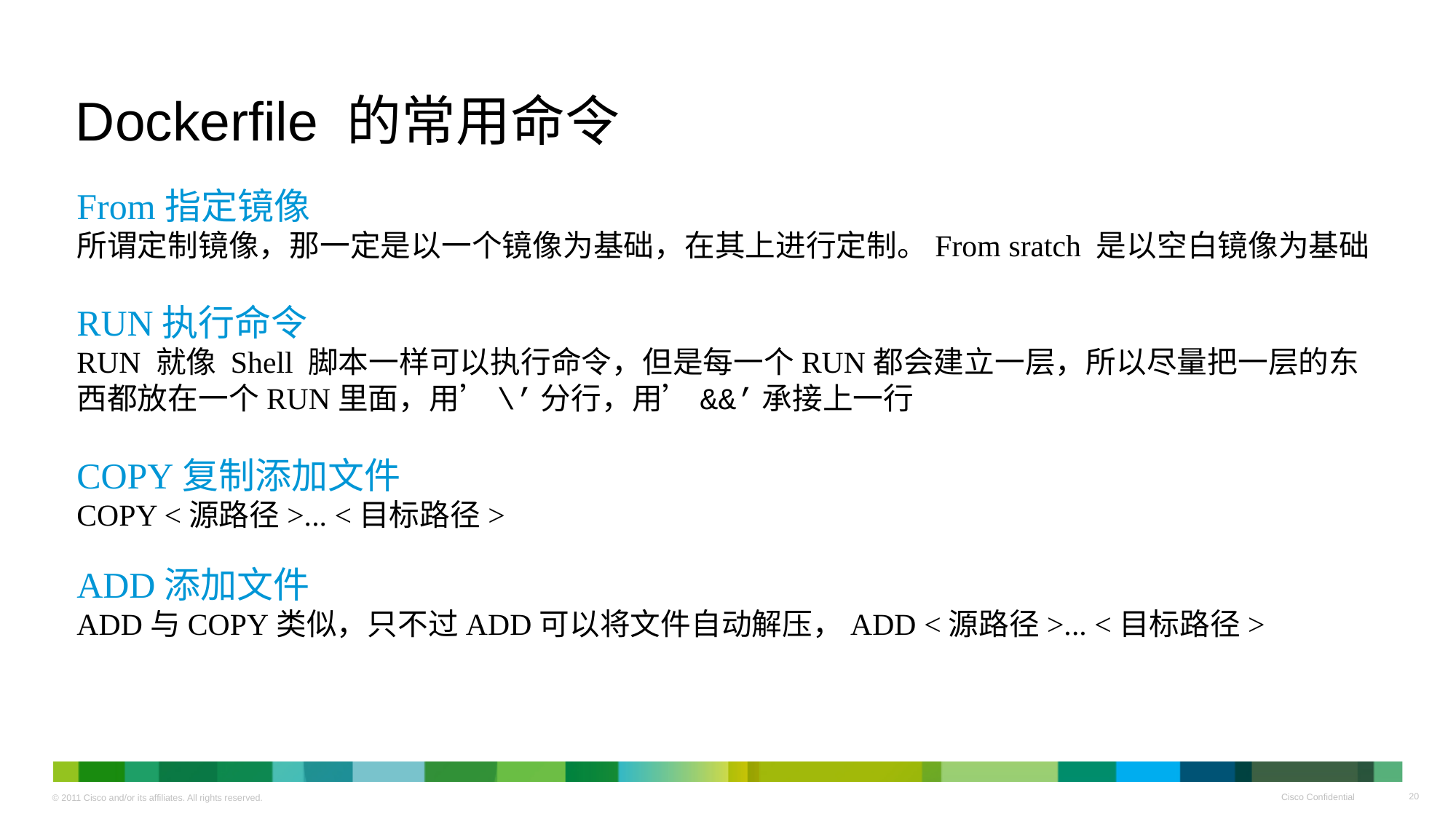

# Dockerfile 的常用命令
From指定镜像
所谓定制镜像，那一定是以一个镜像为基础，在其上进行定制。From sratch 是以空白镜像为基础

RUN执行命令
RUN 就像 Shell 脚本一样可以执行命令，但是每一个RUN都会建立一层，所以尽量把一层的东西都放在一个RUN里面，用’\’分行，用’&&’承接上一行

COPY复制添加文件
COPY <源路径>... <目标路径>

ADD添加文件
ADD与COPY类似，只不过ADD可以将文件自动解压，ADD <源路径>... <目标路径>